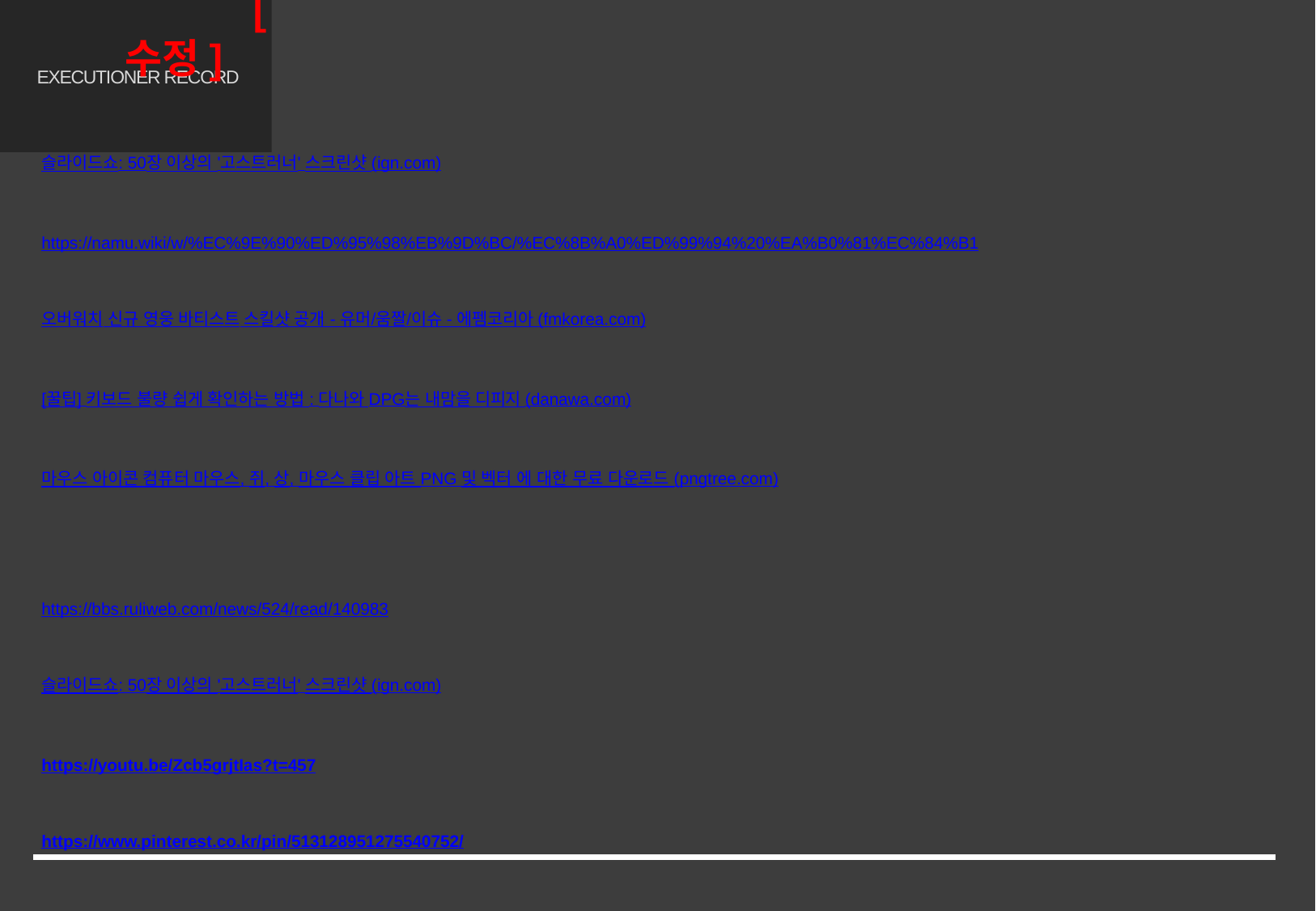

참고 문헌 [수정]
# EXECUTIONER RECORD
페이지 5 : 그림 1_고스트러너 게임_ign
슬라이드쇼: 50장 이상의 '고스트러너' 스크린샷 (ign.com)

페이지 10 : 그림 2_캐릭터 예시_나무위키
https://namu.wiki/w/%EC%9E%90%ED%95%98%EB%9D%BC/%EC%8B%A0%ED%99%94%20%EA%B0%81%EC%84%B1

페이지 11 :  그림 3_체력 UI 예시_에펨코리아
오버워치 신규 영웅 바티스트 스킬샷 공개 - 유머/움짤/이슈 - 에펨코리아 (fmkorea.com)

페이지 14 : 그림 4_키보드 예시_다나와
[꿀팁] 키보드 불량 쉽게 확인하는 방법 : 다나와 DPG는 내맘을 디피지 (danawa.com)

페이지 14 : 그림 5_마우스 예시_pngtree
마우스 아이콘 컴퓨터 마우스, 쥐, 상, 마우스 클립 아트 PNG 및 벡터 에 대한 무료 다운로드 (pngtree.com)

페이지 14 : 그림 6_메이플 5차스킬 슬롯_자체 제작

페이지 17 : 그림 7_게임 UI 예시_그림 2와 그림 5를 붙여 자체제작
https://bbs.ruliweb.com/news/524/read/140983

페이지 18 : 그림 8_와이어 이동 예시_ign
슬라이드쇼: 50장 이상의 '고스트러너' 스크린샷 (ign.com)

페이지 18 : 그림 9_레일 이동 예시_유튜브 스크린 샷
https://youtu.be/Zcb5grjtIas?t=457

페이지 21 : 그림 10_바위 예시_pinterst
https://www.pinterest.co.kr/pin/513128951275540752/
60/65